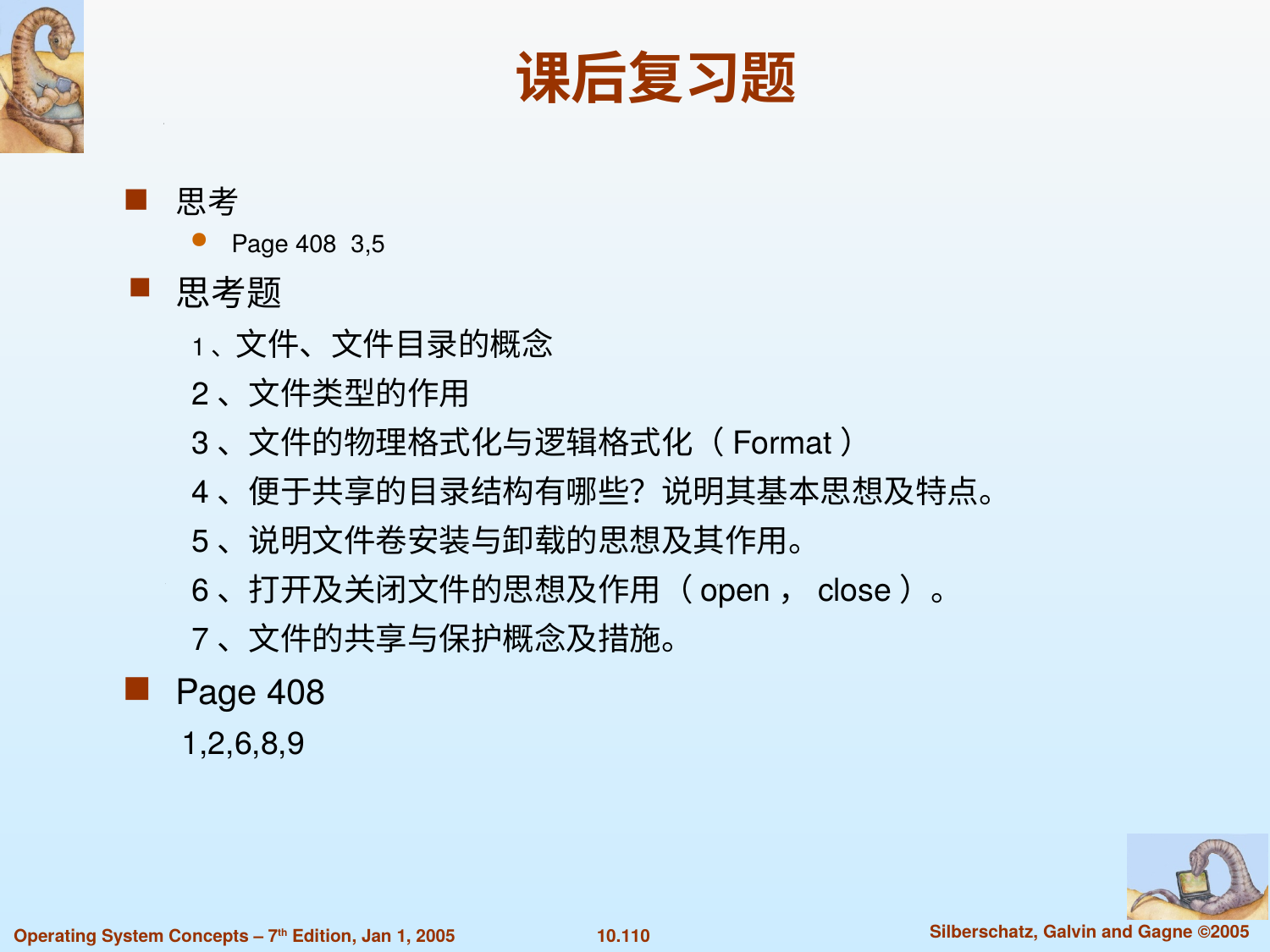

课后复习题
思考
Page 408  3,5
思考题
1、文件、文件目录的概念
2、文件类型的作用
3、文件的物理格式化与逻辑格式化（Format）
4、便于共享的目录结构有哪些？说明其基本思想及特点。
5、说明文件卷安装与卸载的思想及其作用。
6、打开及关闭文件的思想及作用（open，close）。
7、文件的共享与保护概念及措施。
Page 408
      1,2,6,8,9